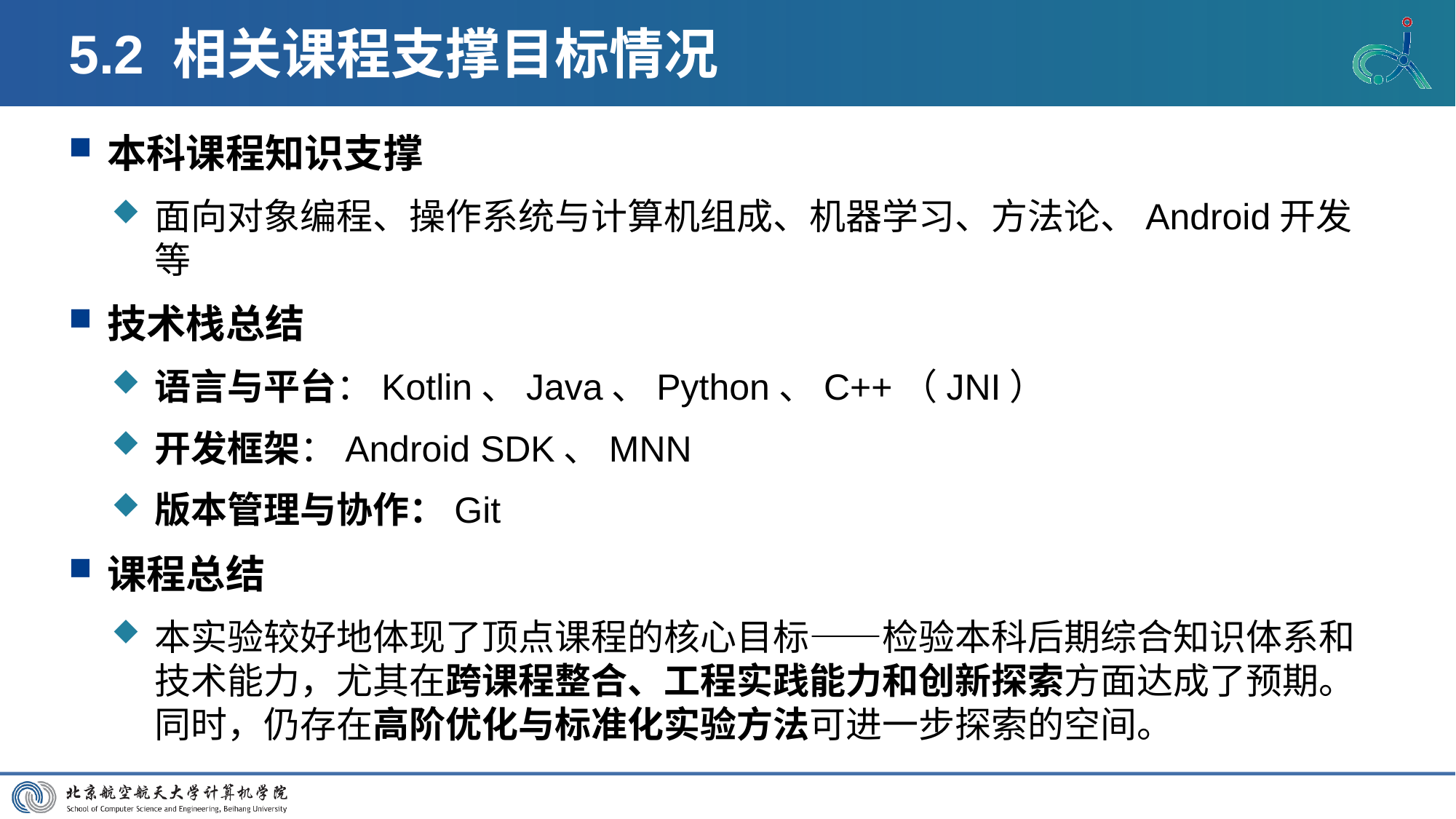

# 5.2 相关课程支撑目标情况
本科课程知识支撑
面向对象编程、操作系统与计算机组成、机器学习、方法论、Android开发等
技术栈总结
语言与平台：Kotlin、Java、Python、C++（JNI）
开发框架：Android SDK、MNN
版本管理与协作：Git
课程总结
本实验较好地体现了顶点课程的核心目标——检验本科后期综合知识体系和技术能力，尤其在跨课程整合、工程实践能力和创新探索方面达成了预期。同时，仍存在高阶优化与标准化实验方法可进一步探索的空间。
30